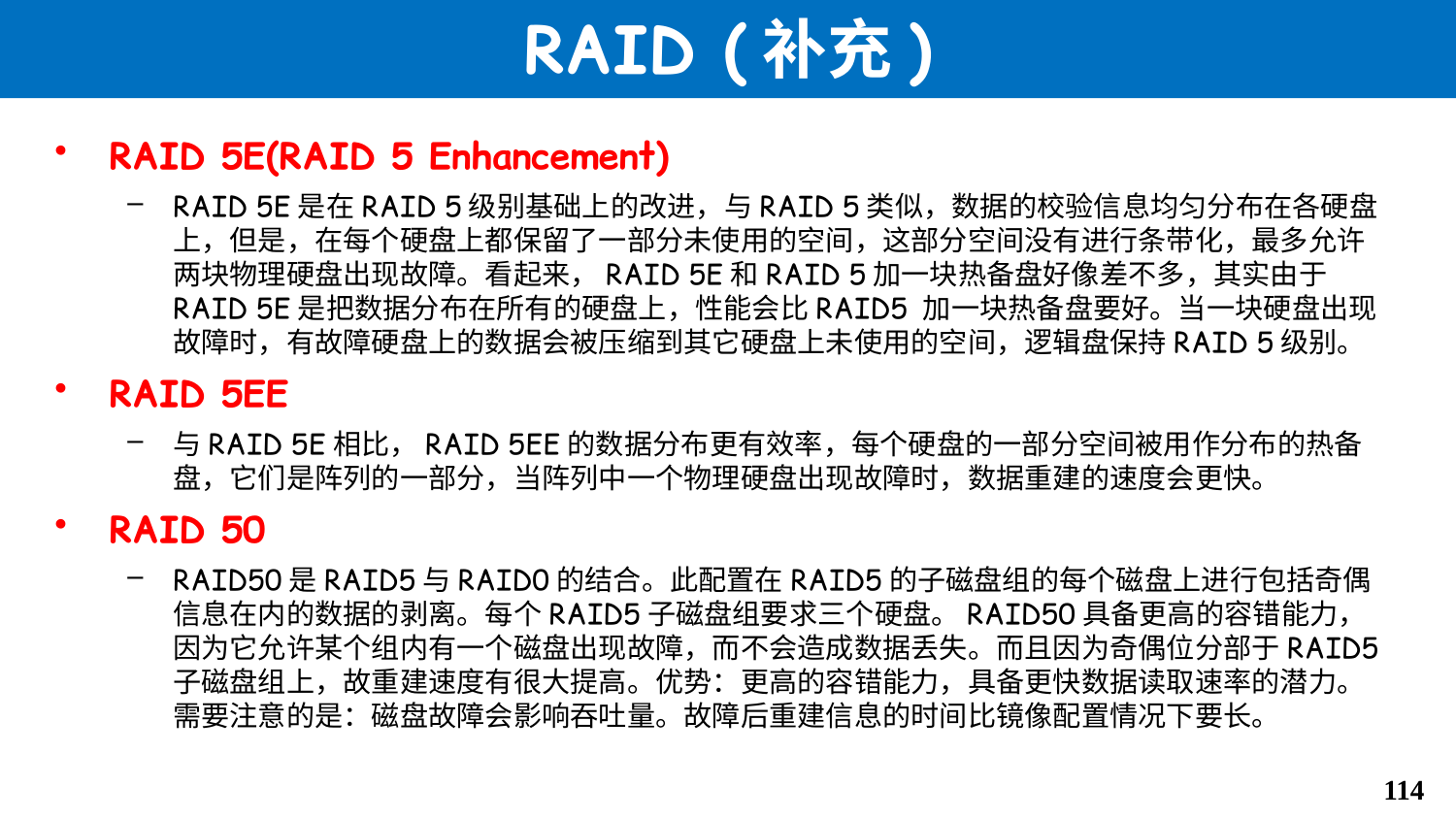

# RAID (补充)
RAID 5E(RAID 5 Enhancement)
RAID 5E是在RAID 5级别基础上的改进，与RAID 5类似，数据的校验信息均匀分布在各硬盘上，但是，在每个硬盘上都保留了一部分未使用的空间，这部分空间没有进行条带化，最多允许两块物理硬盘出现故障。看起来，RAID 5E和RAID 5加一块热备盘好像差不多，其实由于RAID 5E是把数据分布在所有的硬盘上，性能会比RAID5 加一块热备盘要好。当一块硬盘出现故障时，有故障硬盘上的数据会被压缩到其它硬盘上未使用的空间，逻辑盘保持RAID 5级别。
RAID 5EE
与RAID 5E相比，RAID 5EE的数据分布更有效率，每个硬盘的一部分空间被用作分布的热备盘，它们是阵列的一部分，当阵列中一个物理硬盘出现故障时，数据重建的速度会更快。
RAID 50
RAID50是RAID5与RAID0的结合。此配置在RAID5的子磁盘组的每个磁盘上进行包括奇偶信息在内的数据的剥离。每个RAID5子磁盘组要求三个硬盘。RAID50具备更高的容错能力，因为它允许某个组内有一个磁盘出现故障，而不会造成数据丢失。而且因为奇偶位分部于RAID5子磁盘组上，故重建速度有很大提高。优势：更高的容错能力，具备更快数据读取速率的潜力。需要注意的是：磁盘故障会影响吞吐量。故障后重建信息的时间比镜像配置情况下要长。